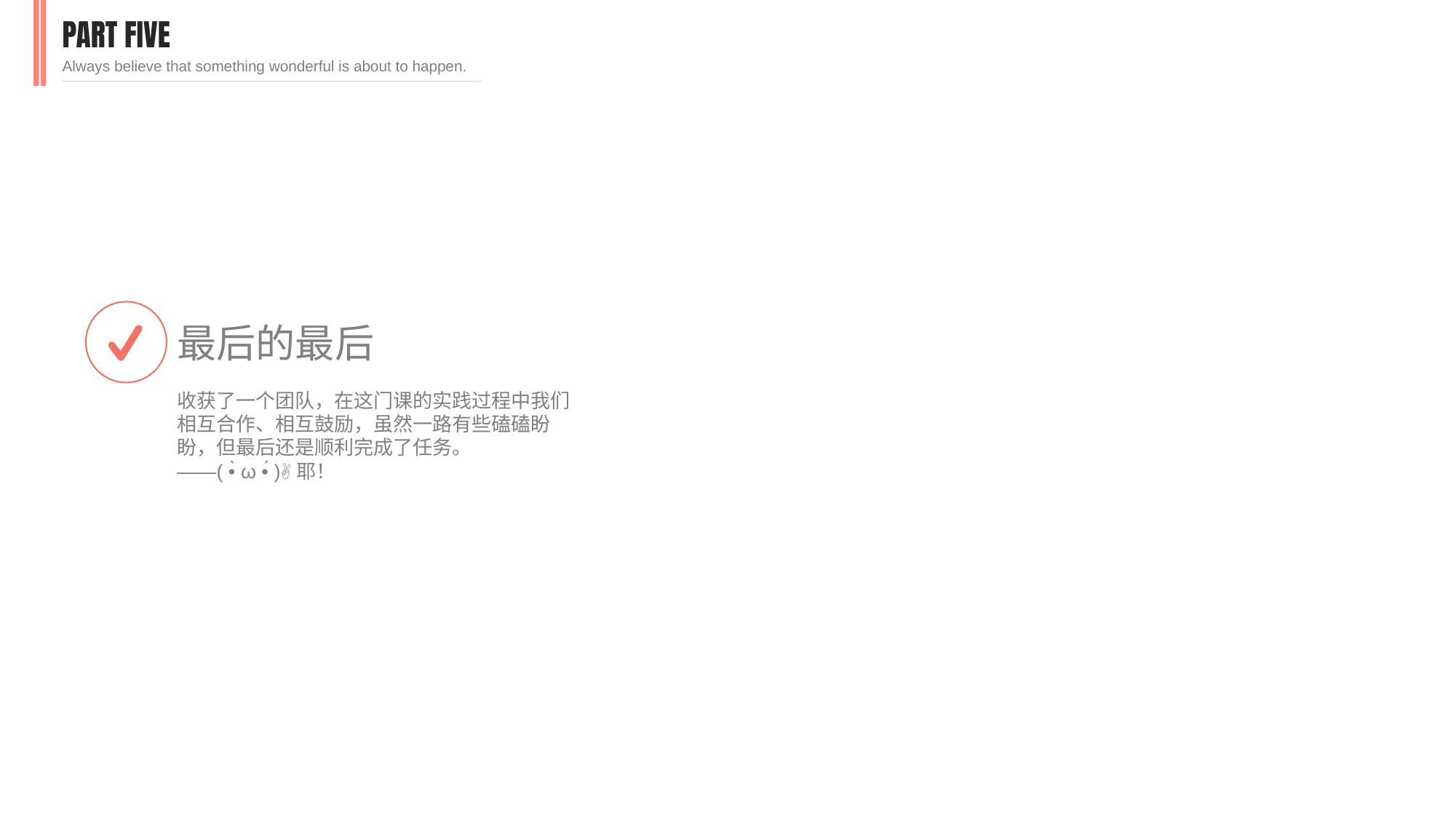

PART FIVE
Always believe that something wonderful is about to happen.

最后的最后
收获了一个团队，在这门课的实践过程中我们相互合作、相互鼓励，虽然一路有些磕磕盼盼，但最后还是顺利完成了任务。
——( •̀ ω •́ )✌耶！